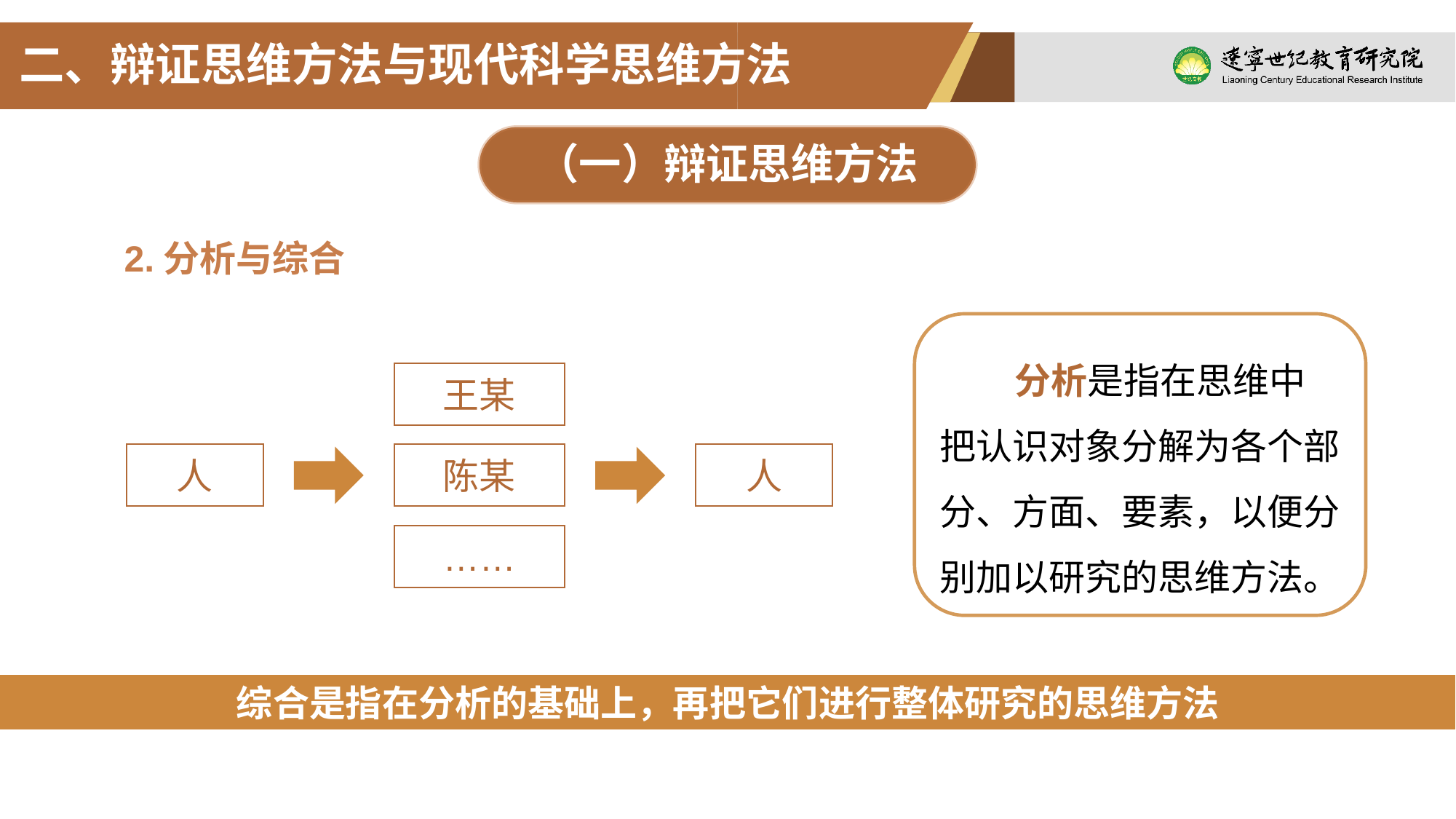

二、辩证思维方法与现代科学思维方法
（一）辩证思维方法
2.分析与综合

分析是指在思维中把认识对象分解为各个部分、方面、要素，以便分别加以研究的思维方法。
王某
陈某
……
人
人

综合是指在分析的基础上，再把它们进行整体研究的思维方法